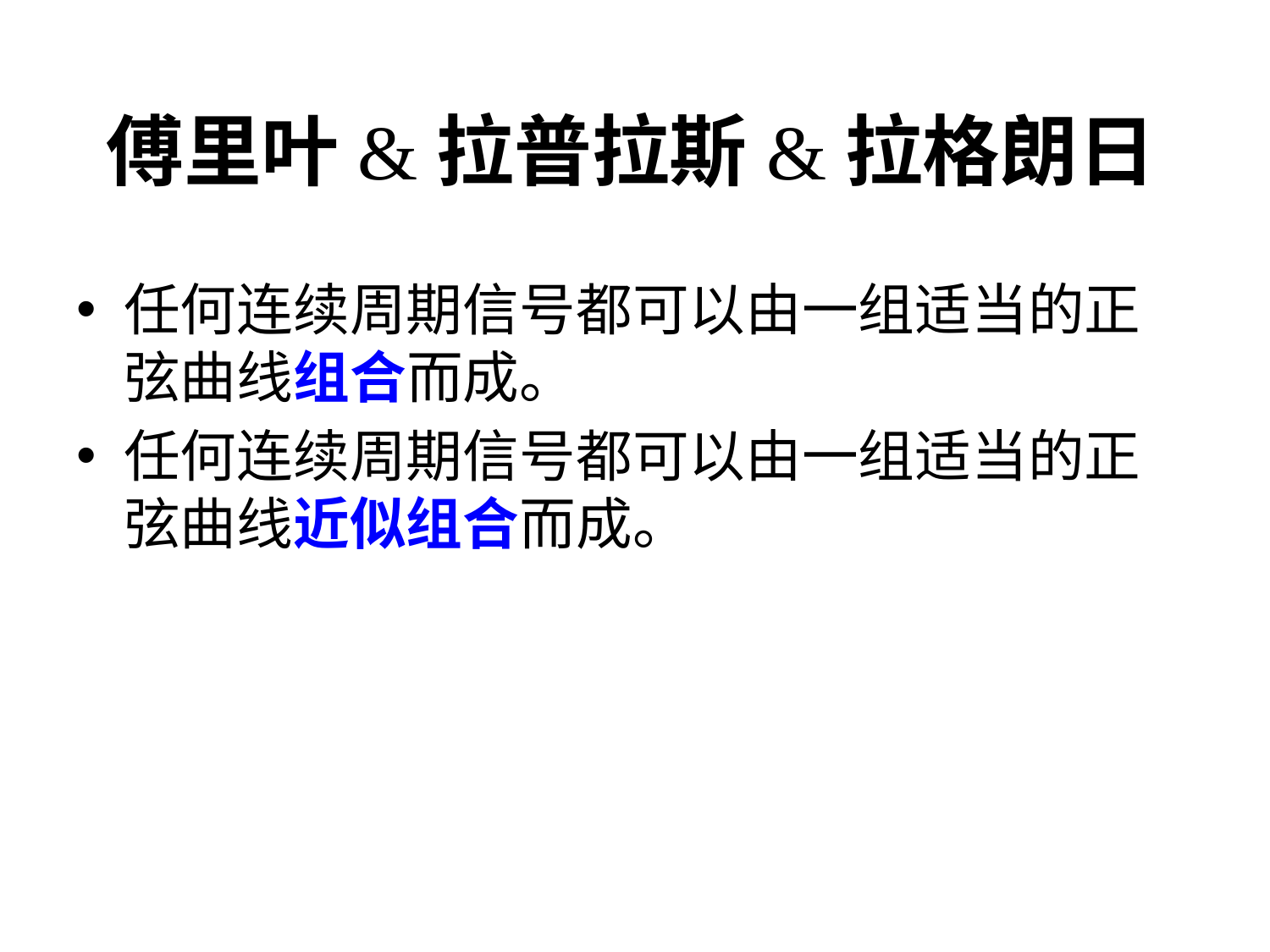

# 傅里叶&拉普拉斯&拉格朗日
任何连续周期信号都可以由一组适当的正弦曲线组合而成。
任何连续周期信号都可以由一组适当的正弦曲线近似组合而成。